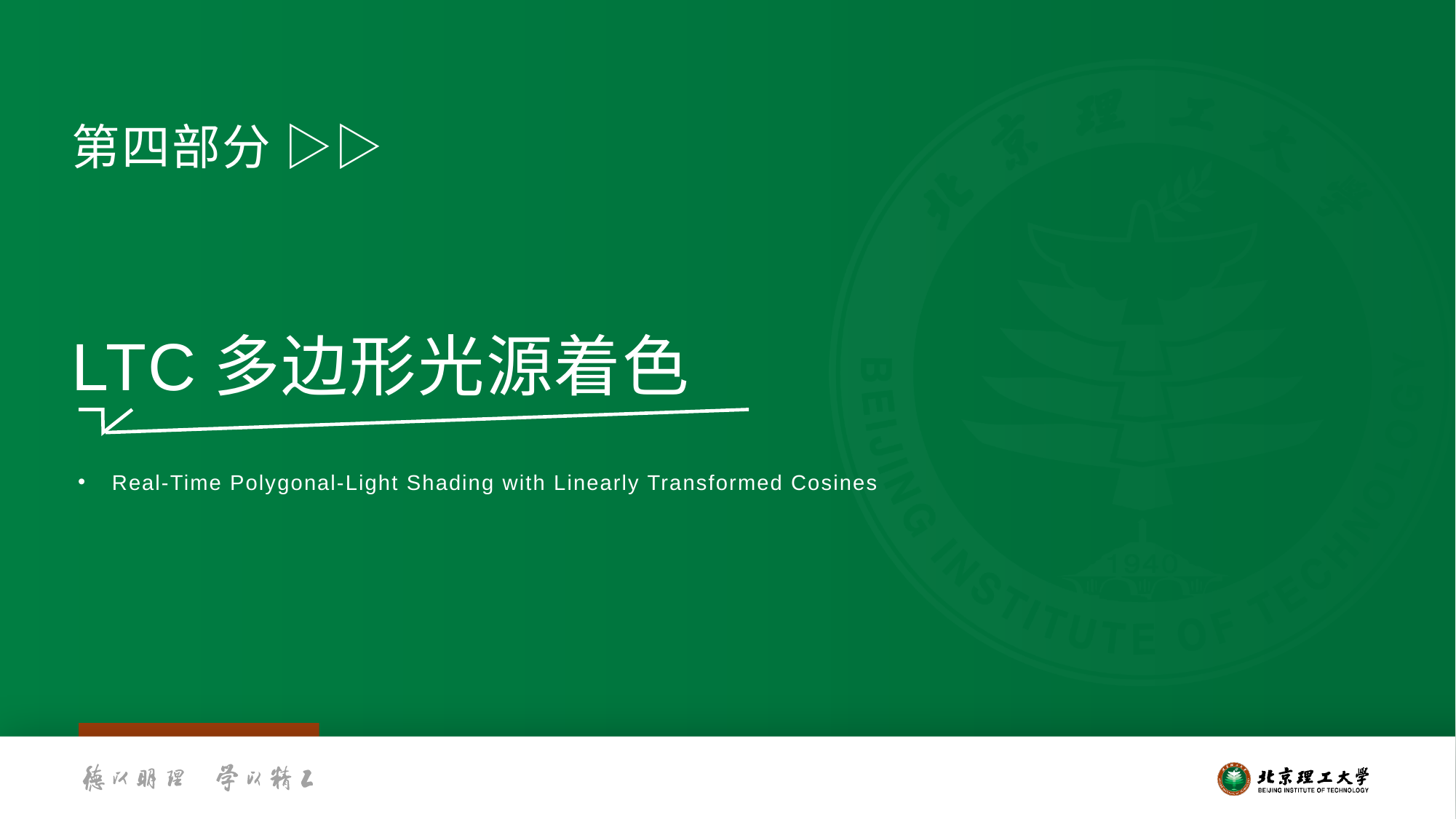

第四部分 ▷▷
LTC多边形光源着色

Real-Time Polygonal-Light Shading with Linearly Transformed Cosines